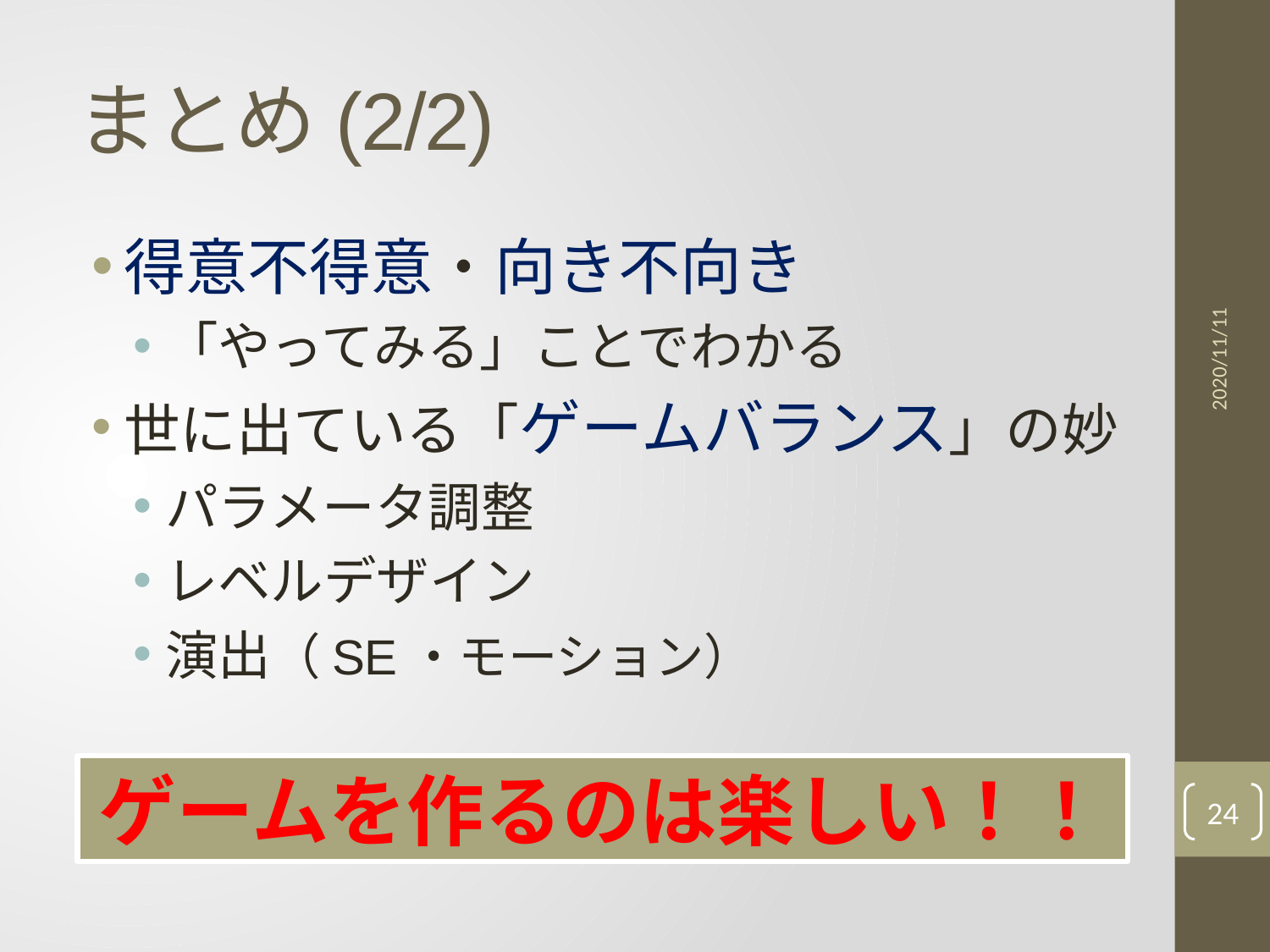

# まとめ(2/2)
得意不得意・向き不向き
「やってみる」ことでわかる
世に出ている「ゲームバランス」の妙
パラメータ調整
レベルデザイン
演出（SE・モーション）
2020/11/11
ゲームを作るのは楽しい！！
24